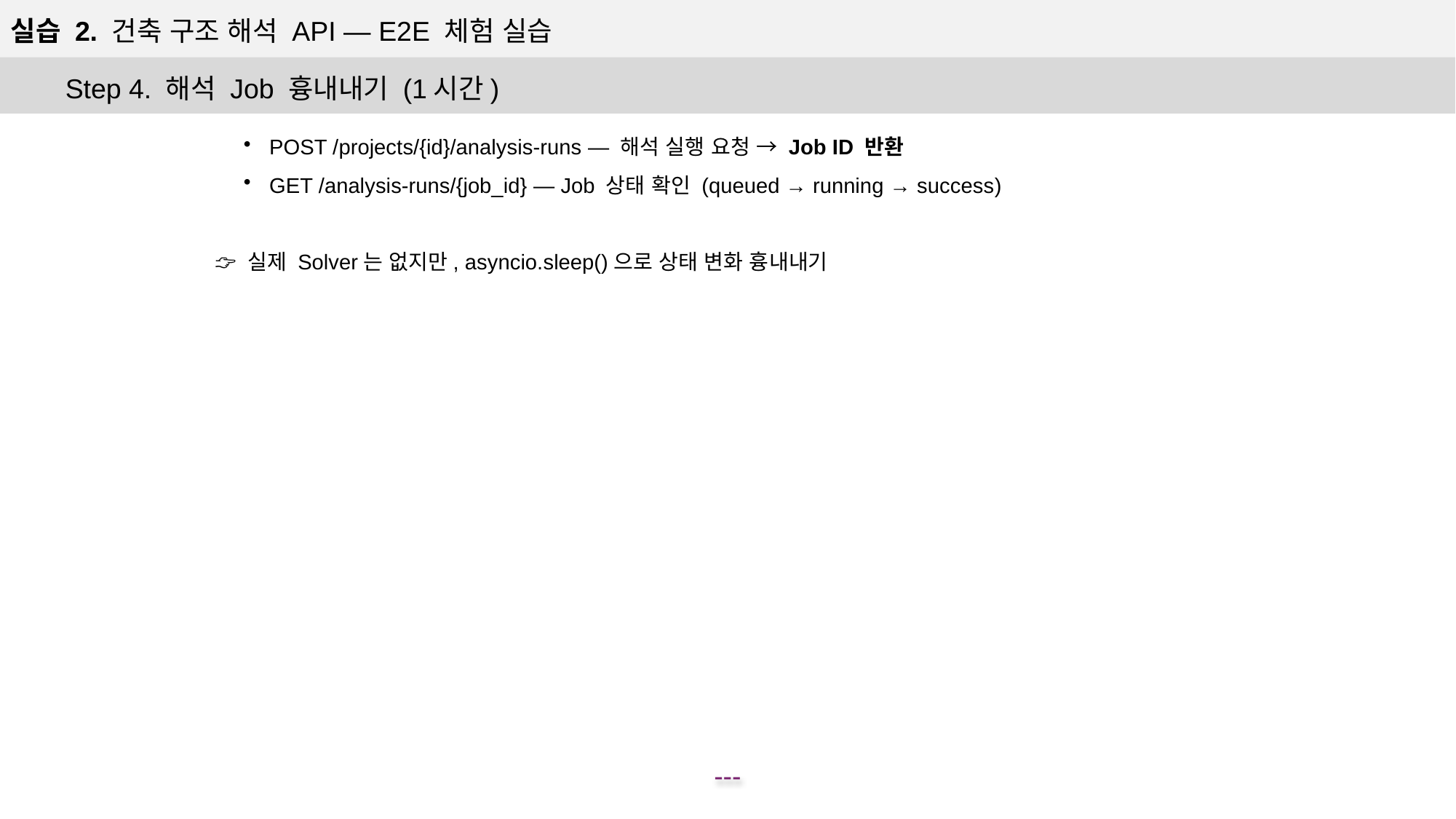

실습 2. 건축 구조 해석 API — E2E 체험 실습
Step 4. 해석 Job 흉내내기 (1시간)
POST /projects/{id}/analysis-runs — 해석 실행 요청 → Job ID 반환
GET /analysis-runs/{job_id} — Job 상태 확인 (queued → running → success)

👉 실제 Solver는 없지만, asyncio.sleep()으로 상태 변화 흉내내기
---